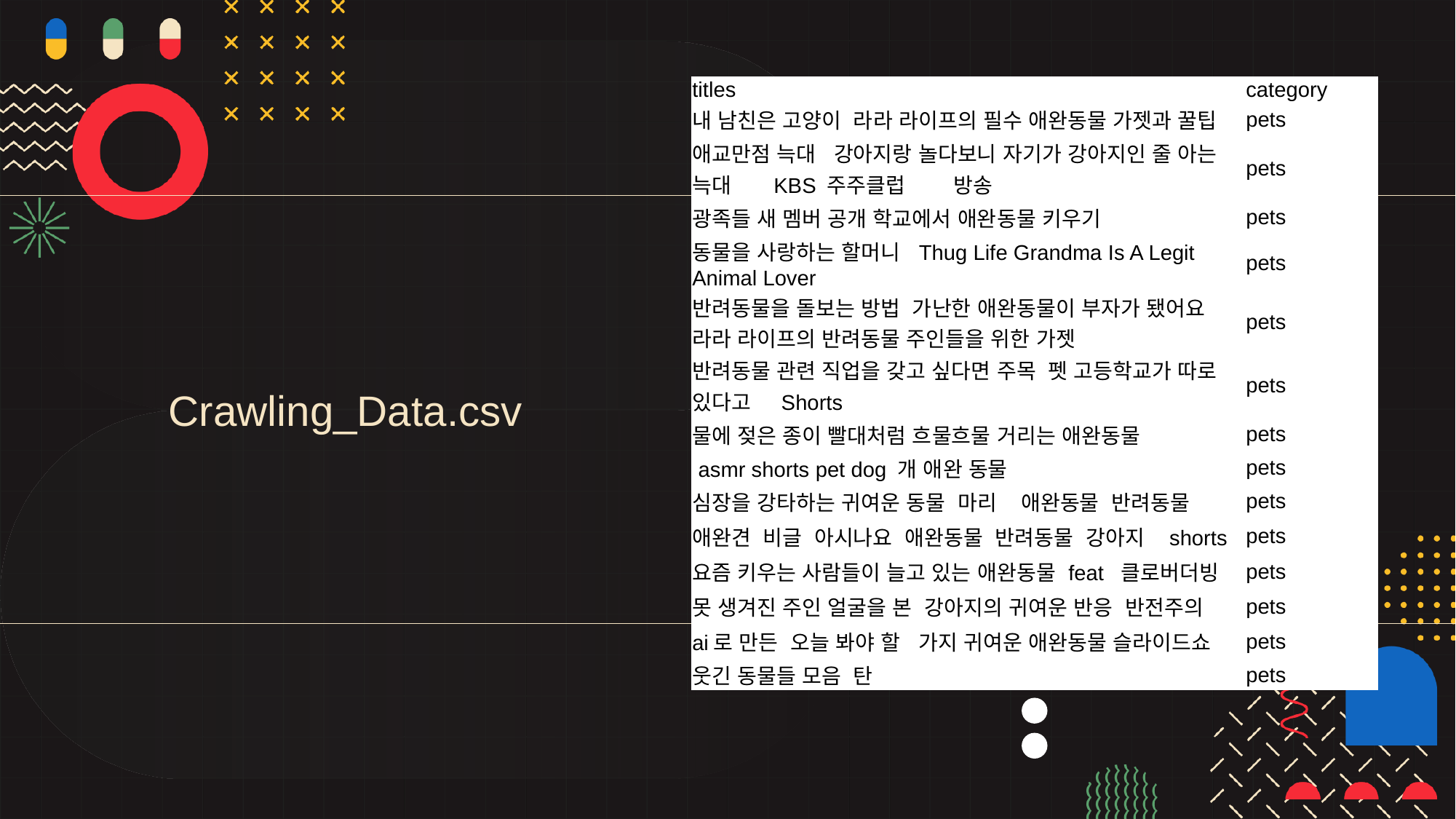

| titles | category |
| --- | --- |
| 내 남친은 고양이 라라 라이프의 필수 애완동물 가젯과 꿀팁 | pets |
| 애교만점 늑대 강아지랑 놀다보니 자기가 강아지인 줄 아는 늑대 KBS 주주클럽 방송 | pets |
| 광족들 새 멤버 공개 학교에서 애완동물 키우기 | pets |
| 동물을 사랑하는 할머니 Thug Life Grandma Is A Legit Animal Lover | pets |
| 반려동물을 돌보는 방법 가난한 애완동물이 부자가 됐어요 라라 라이프의 반려동물 주인들을 위한 가젯 | pets |
| 반려동물 관련 직업을 갖고 싶다면 주목 펫 고등학교가 따로 있다고 Shorts | pets |
| 물에 젖은 종이 빨대처럼 흐물흐물 거리는 애완동물 | pets |
| asmr shorts pet dog 개 애완 동물 | pets |
| 심장을 강타하는 귀여운 동물 마리 애완동물 반려동물 | pets |
| 애완견 비글 아시나요 애완동물 반려동물 강아지 shorts | pets |
| 요즘 키우는 사람들이 늘고 있는 애완동물 feat 클로버더빙 | pets |
| 못 생겨진 주인 얼굴을 본 강아지의 귀여운 반응 반전주의 | pets |
| ai로 만든 오늘 봐야 할 가지 귀여운 애완동물 슬라이드쇼 | pets |
| 웃긴 동물들 모음 탄 | pets |
Crawling_Data.csv